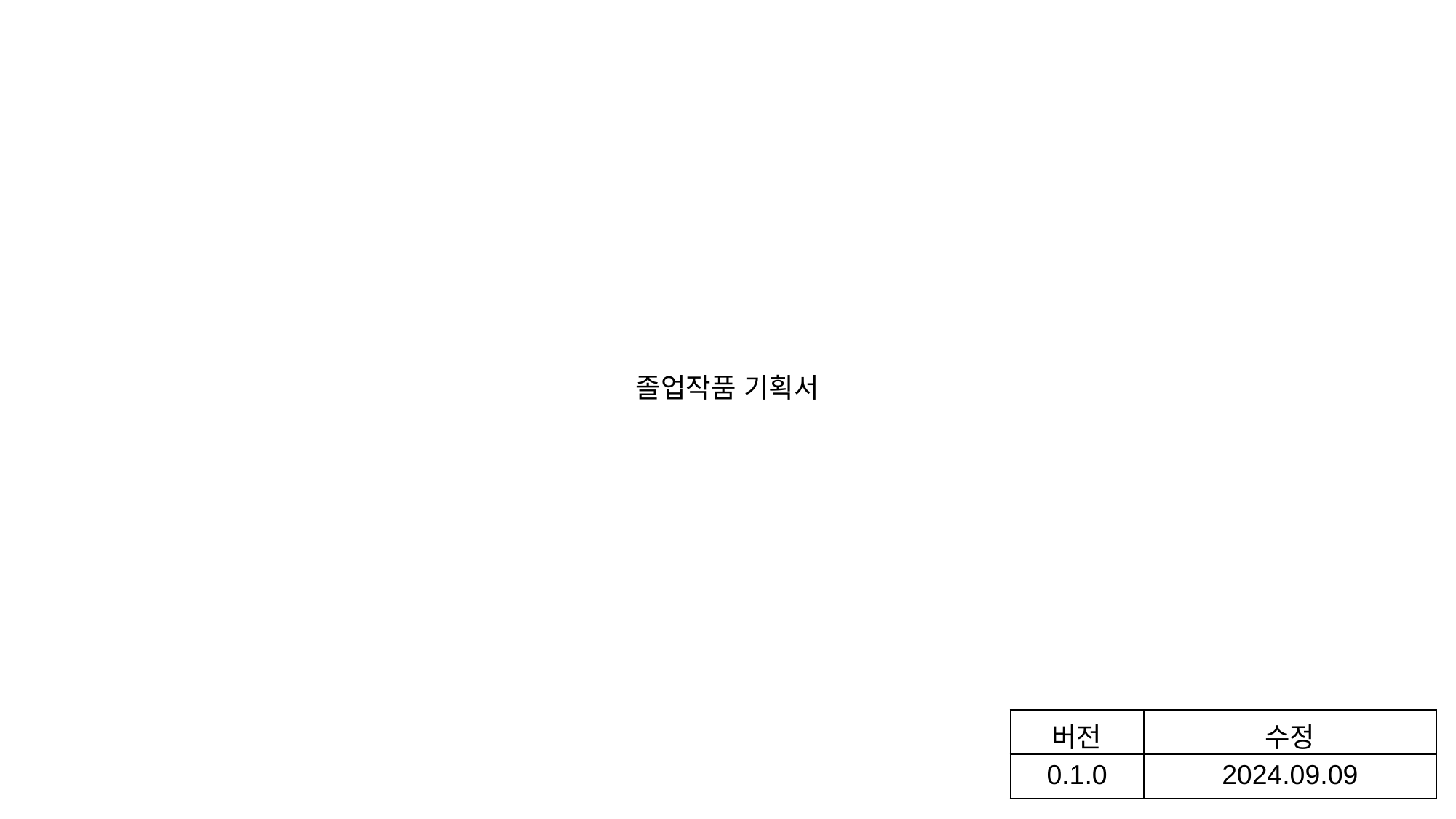

졸업작품 기획서
| 버전 | 수정 |
| --- | --- |
| 0.1.0 | 2024.09.09 |